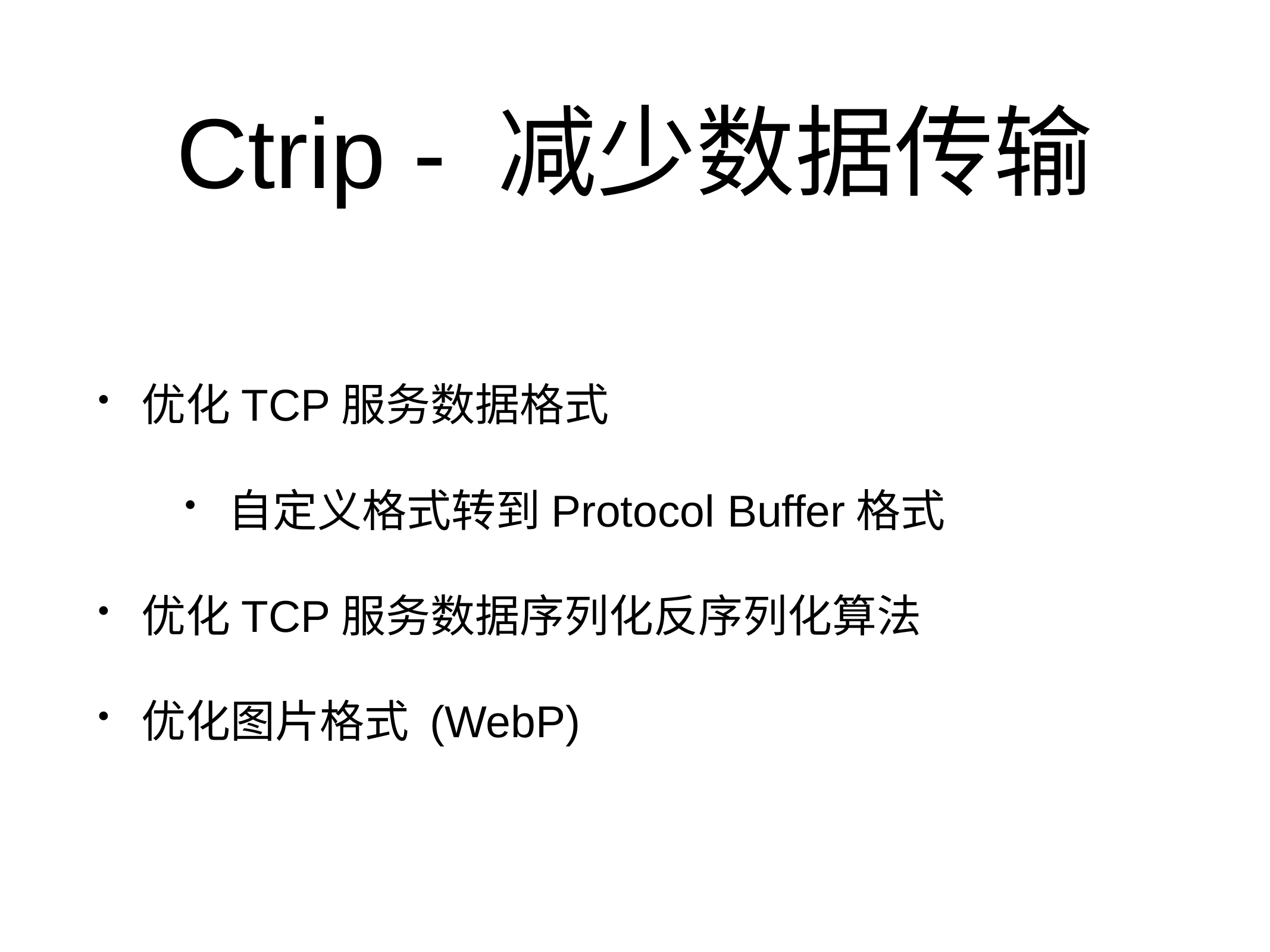

# Ctrip - 减少数据传输
优化TCP服务数据格式
自定义格式转到Protocol Buffer格式
优化TCP服务数据序列化反序列化算法
优化图片格式 (WebP)